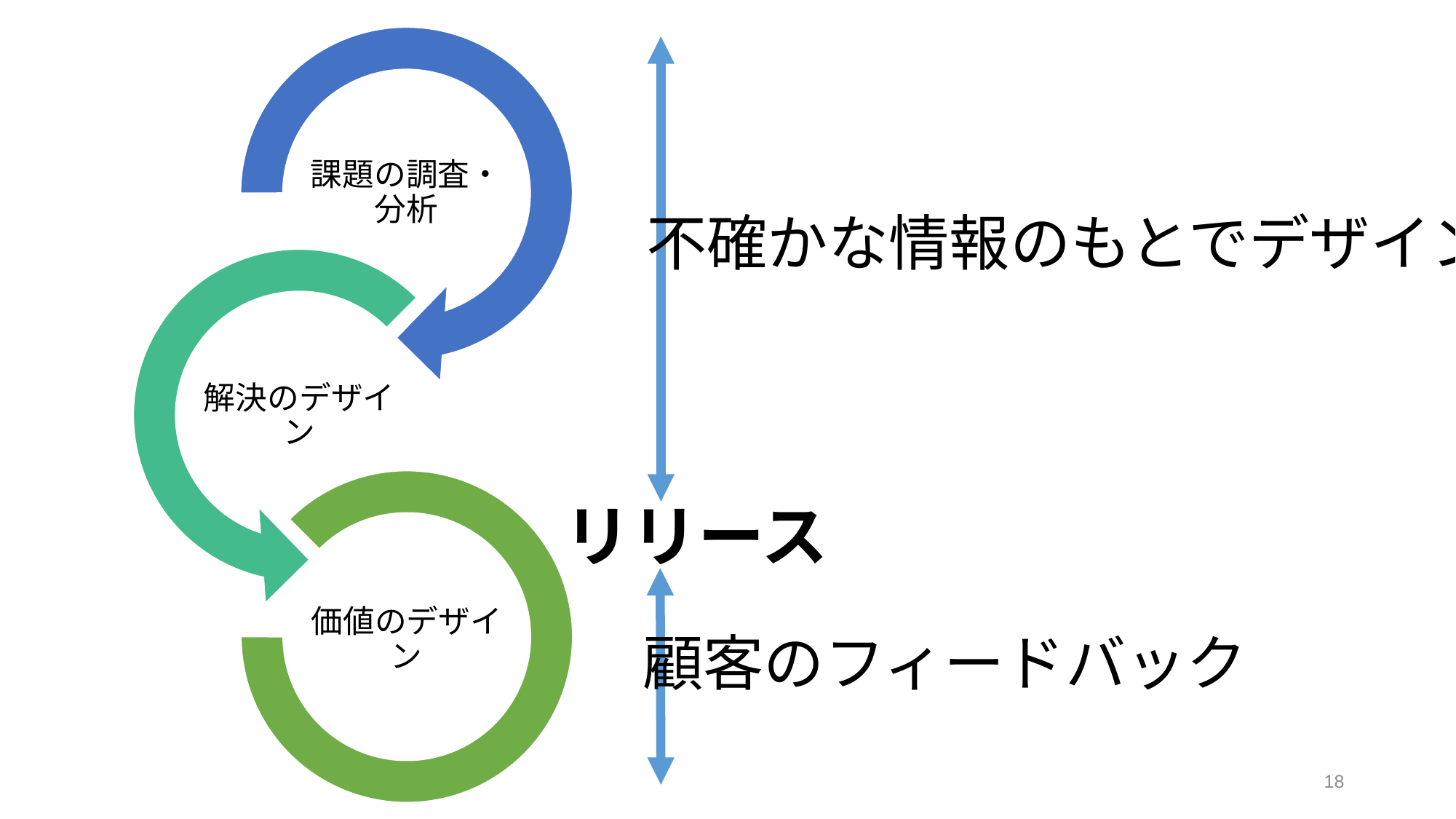

課題の調査・分析
解決のデザイン
価値のデザイン
不確かな情報のもとでデザイン
リリース
顧客のフィードバック
18